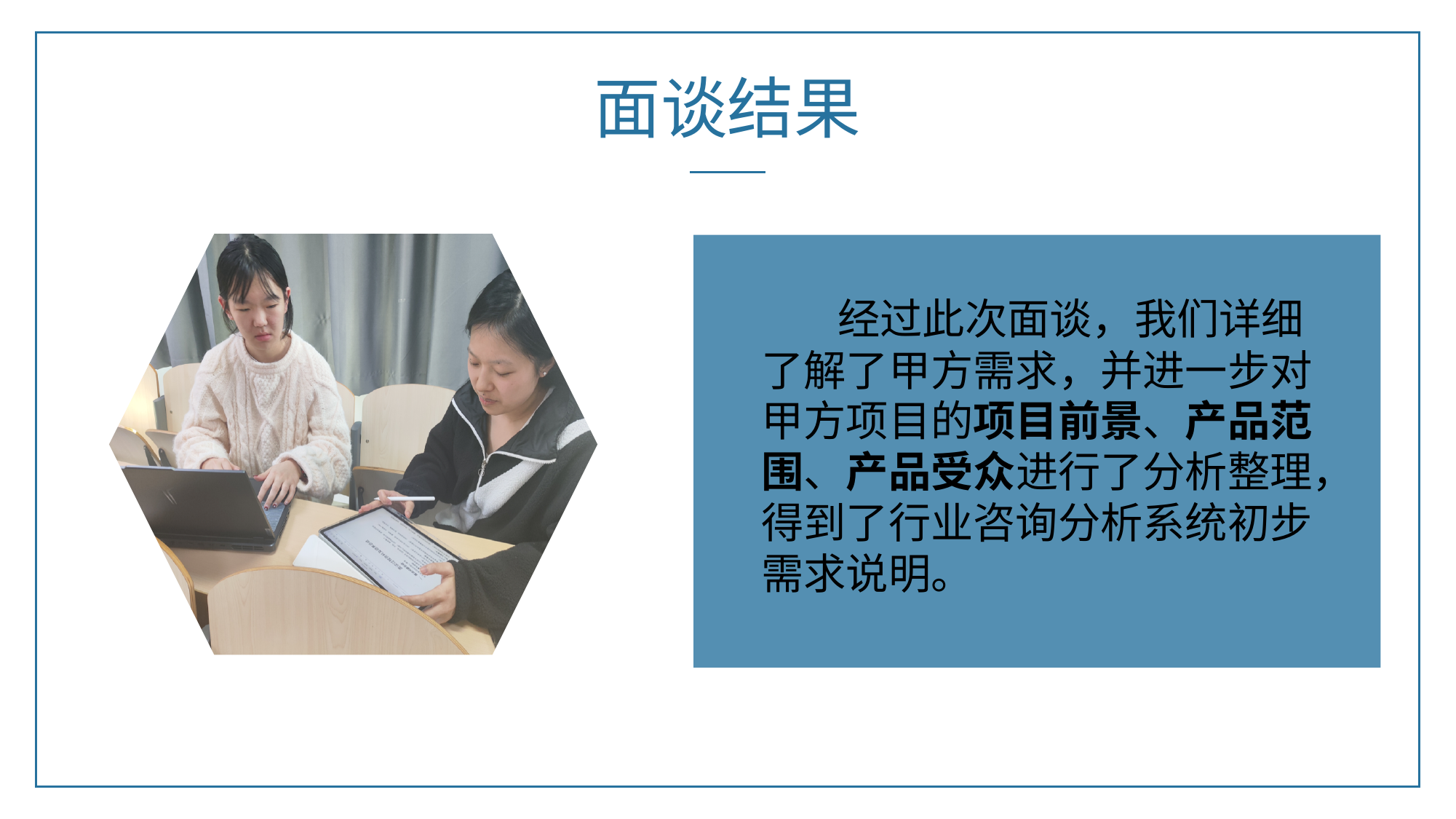

面谈结果

       经过此次面谈，我们详细了解了甲方需求，并进一步对甲方项目的项目前景、产品范围、产品受众进行了分析整理，得到了行业咨询分析系统初步需求说明。